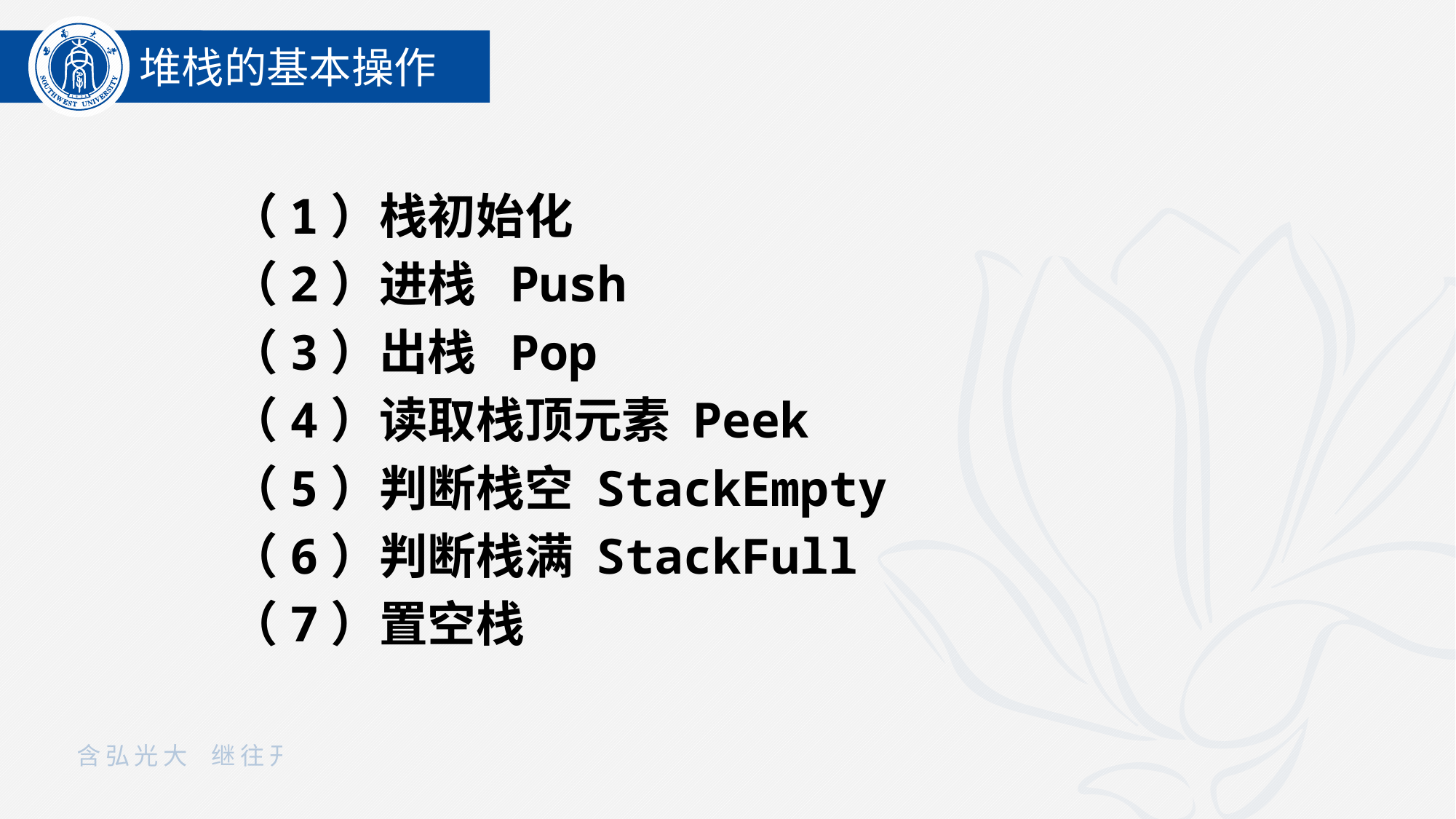

堆栈的基本操作

（1）栈初始化
（2）进栈  Push
（3）出栈  Pop
（4）读取栈顶元素 Peek
（5）判断栈空 StackEmpty
（6）判断栈满 StackFull
（7）置空栈